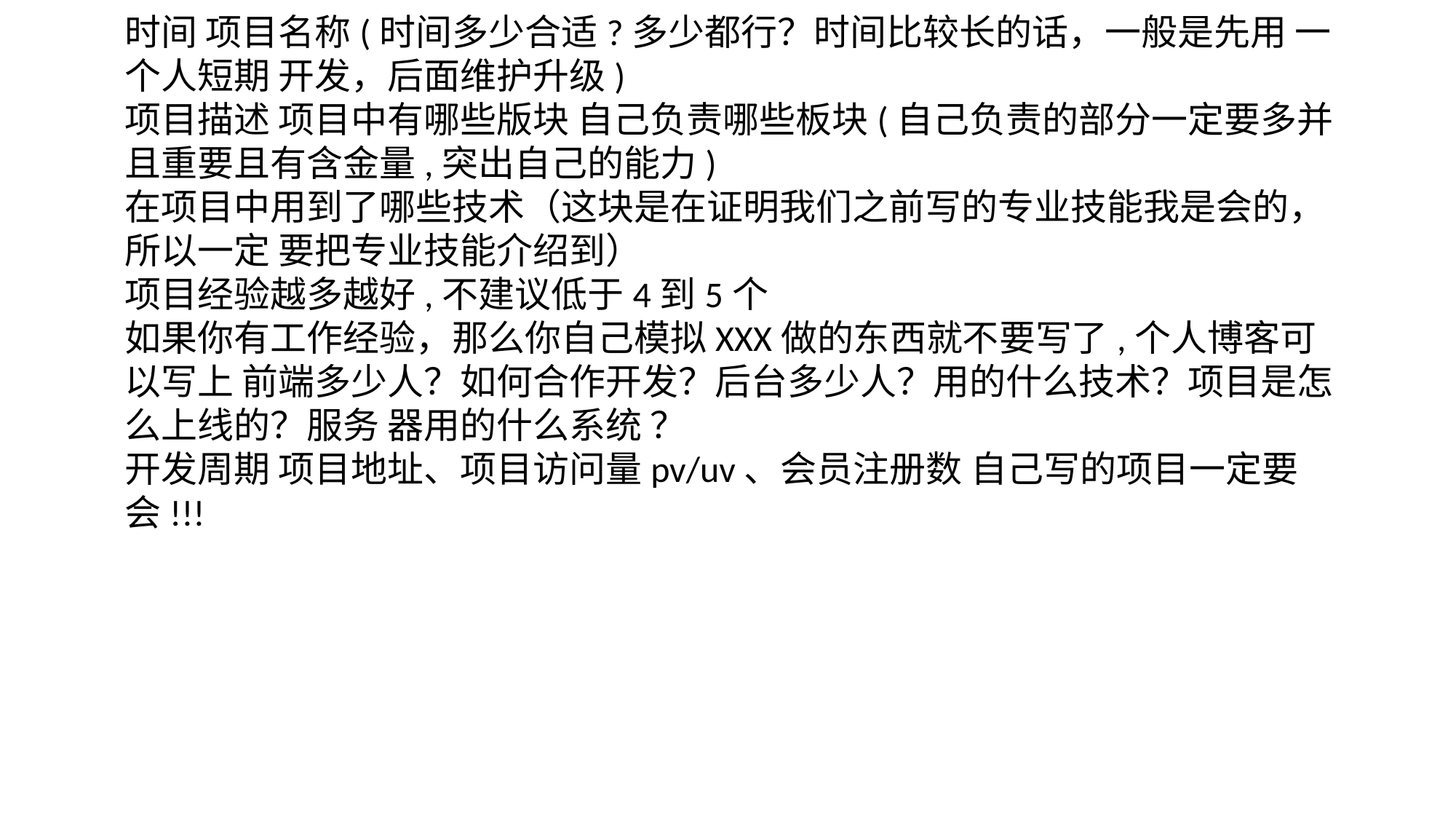

时间 项目名称(时间多少合适?多少都行？时间比较长的话，一般是先用 一个人短期 开发，后面维护升级)
项目描述 项目中有哪些版块 自己负责哪些板块(自己负责的部分一定要多并且重要且有含金量,突出自己的能力)
在项目中用到了哪些技术（这块是在证明我们之前写的专业技能我是会的，所以一定 要把专业技能介绍到）
项目经验越多越好,不建议低于4到5个
如果你有工作经验，那么你自己模拟XXX做的东西就不要写了,个人博客可以写上 前端多少人？如何合作开发？后台多少人？用的什么技术？项目是怎么上线的？服务 器用的什么系统 ？
开发周期 项目地址、项目访问量pv/uv、会员注册数 自己写的项目一定要会!!!